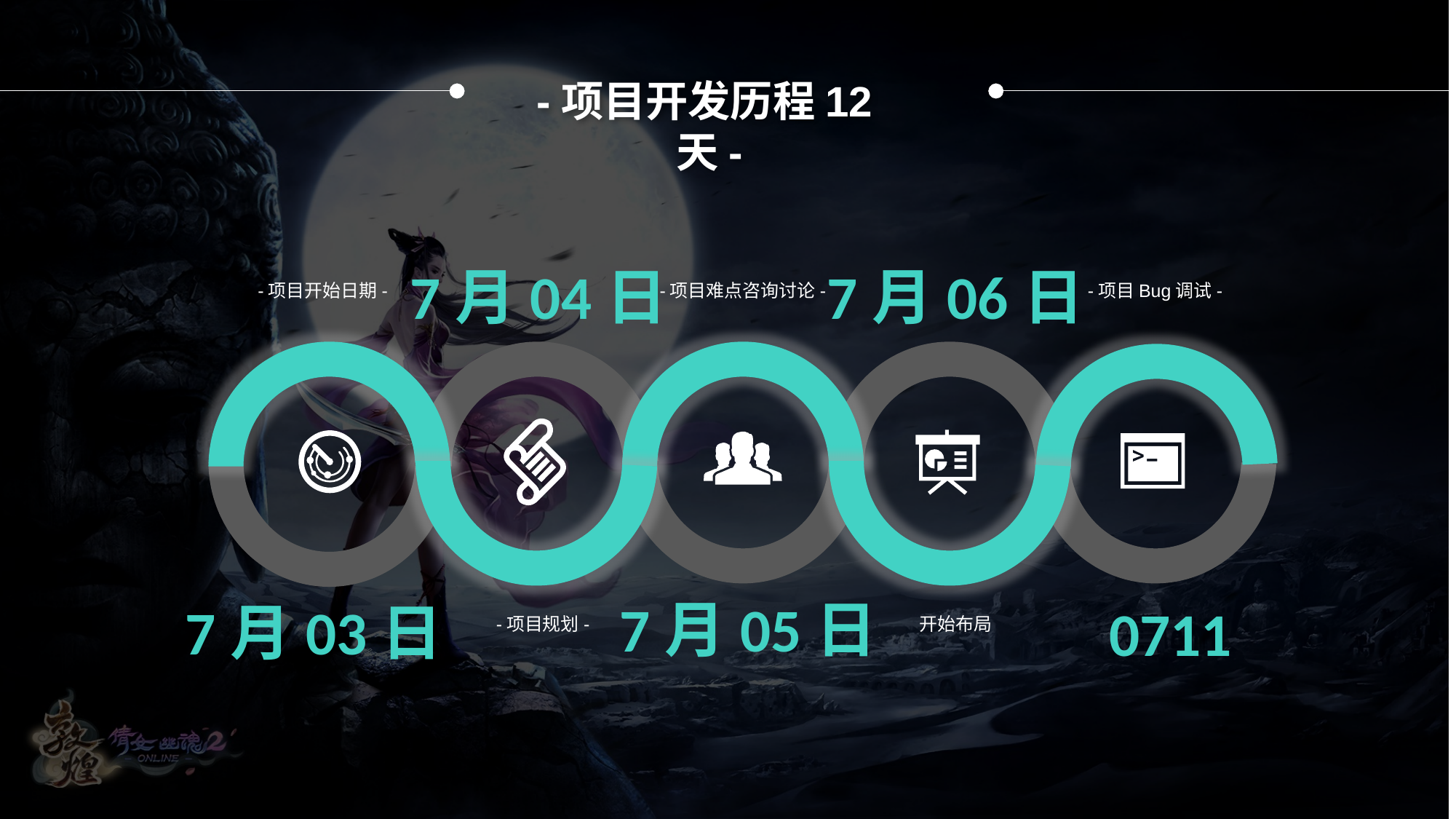

-项目开发历程12天-
7月06日
7月04日
-项目开始日期-
-项目难点咨询讨论-
-项目Bug调试-

7月05日
7月03日
0711
-项目规划-
开始布局